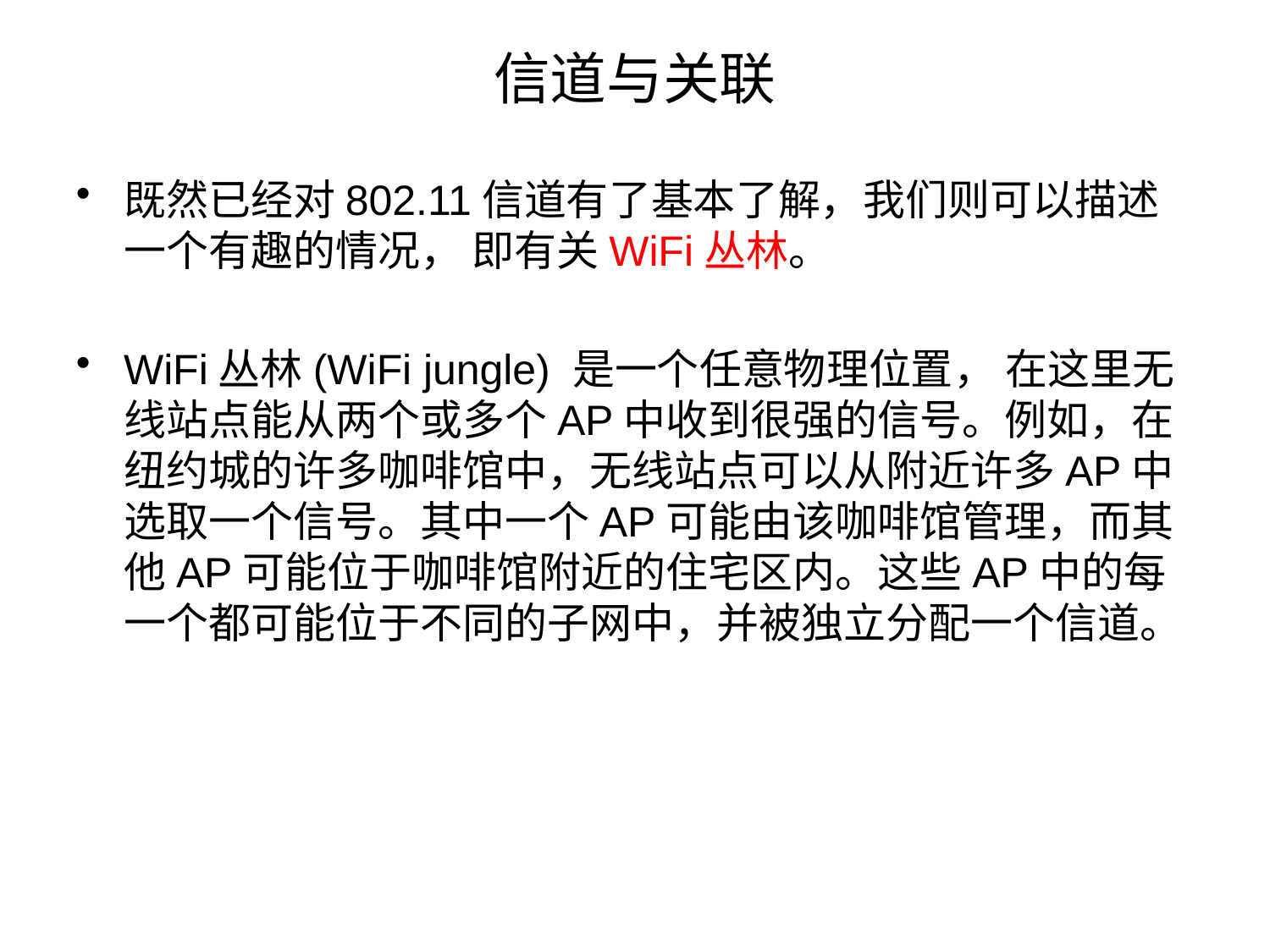

# 信道与关联
既然已经对802.11信道有了基本了解，我们则可以描述一个有趣的情况， 即有关WiFi丛林。

WiFi丛林(WiFi jungle) 是一个任意物理位置， 在这里无线站点能从两个或多个AP中收到很强的信号。例如，在纽约城的许多咖啡馆中，无线站点可以从附近许多AP中选取一个信号。其中一个AP可能由该咖啡馆管理，而其他AP可能位于咖啡馆附近的住宅区内。这些AP中的每一个都可能位于不同的子网中，并被独立分配一个信道。